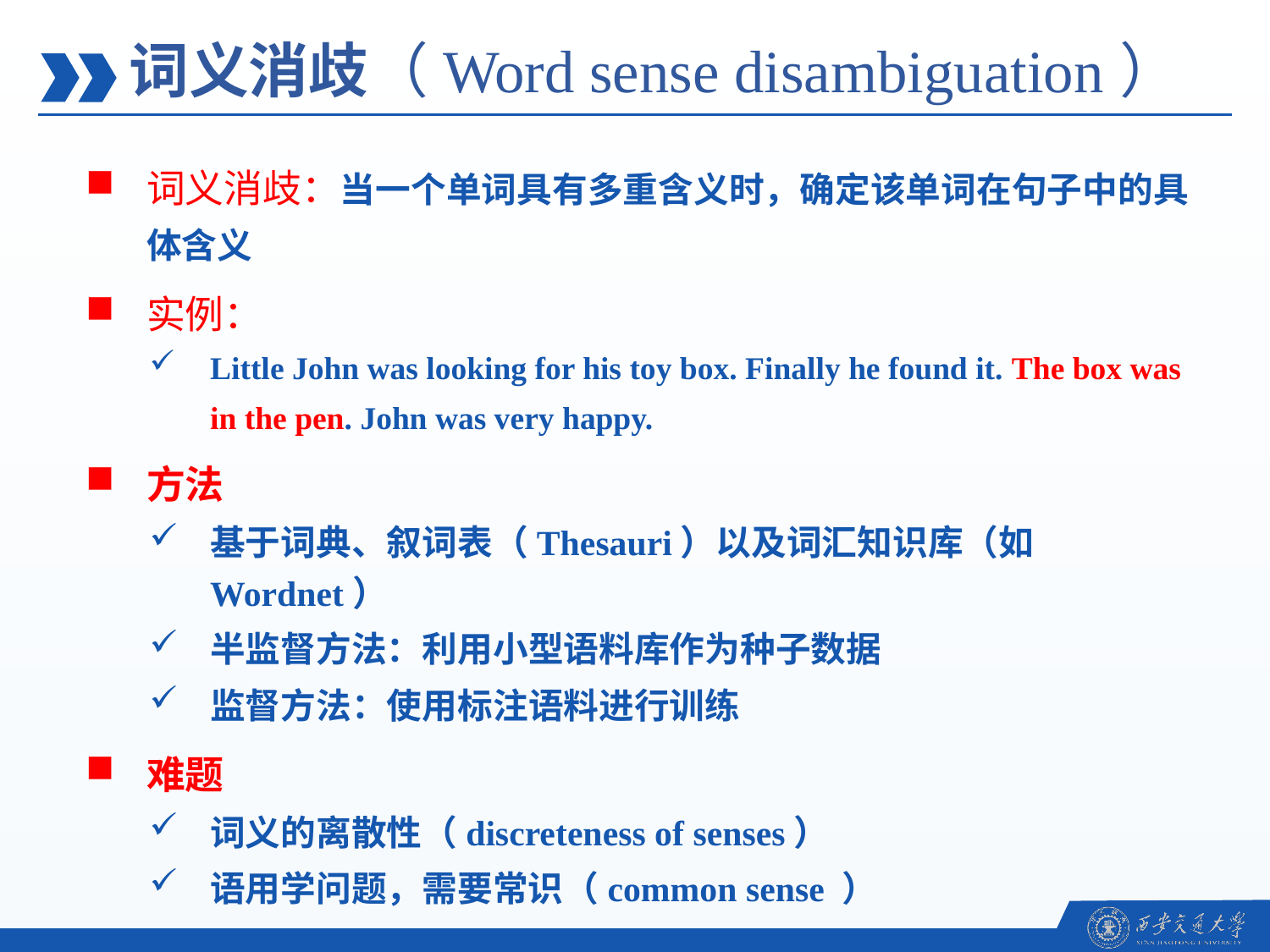

词义消歧（Word sense disambiguation）

词义消歧：当一个单词具有多重含义时，确定该单词在句子中的具体含义
实例：
Little John was looking for his toy box. Finally he found it. The box was in the pen. John was very happy.
方法
基于词典、叙词表（Thesauri）以及词汇知识库（如Wordnet）
半监督方法：利用小型语料库作为种子数据
监督方法：使用标注语料进行训练
难题
词义的离散性（discreteness of senses）
语用学问题，需要常识（common sense ）